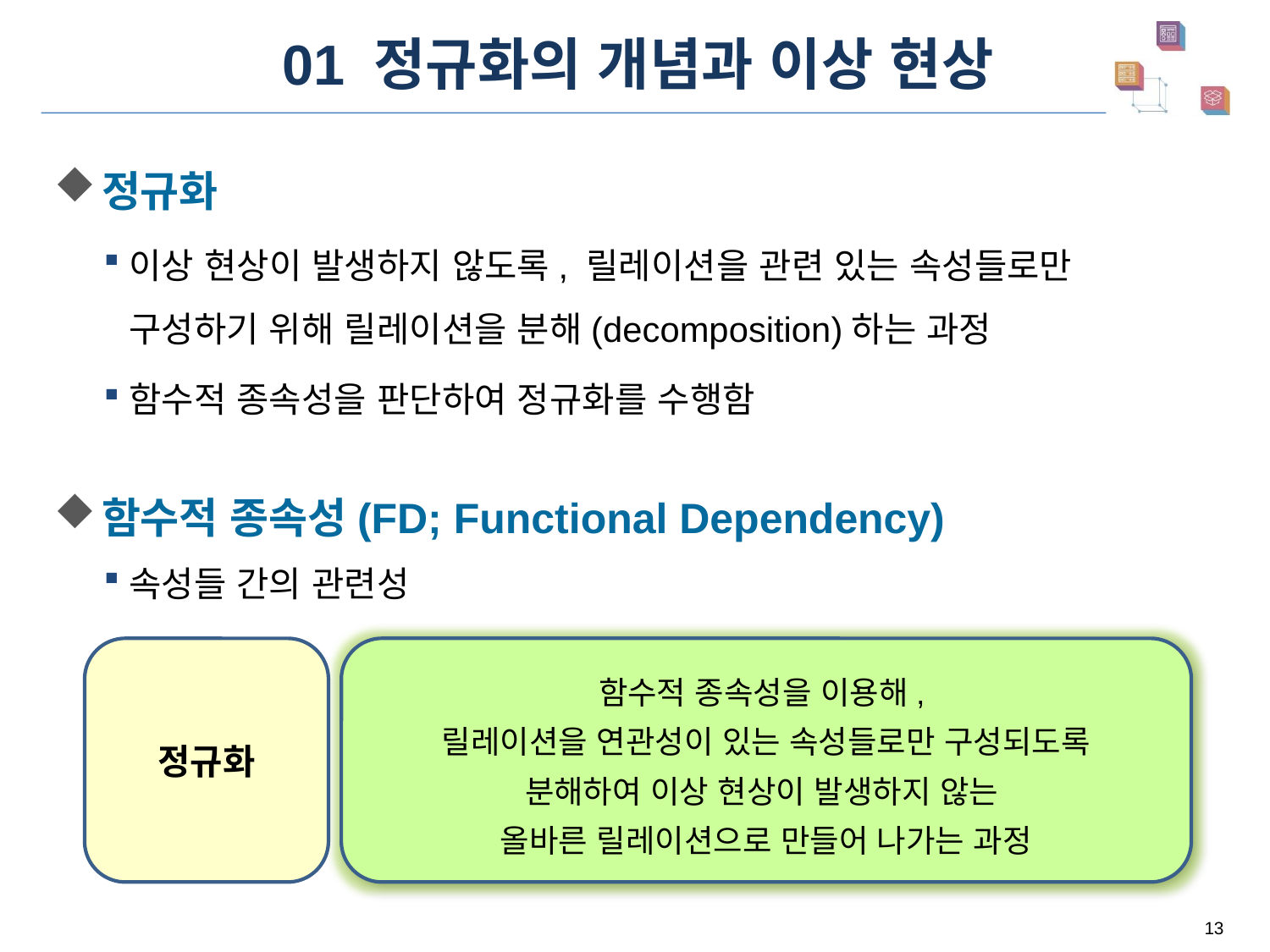

# 01 정규화의 개념과 이상 현상
정규화
이상 현상이 발생하지 않도록, 릴레이션을 관련 있는 속성들로만
구성하기 위해 릴레이션을 분해(decomposition)하는 과정
함수적 종속성을 판단하여 정규화를 수행함

함수적 종속성(FD; Functional Dependency)
속성들 간의 관련성
정규화
함수적 종속성을 이용해,
릴레이션을 연관성이 있는 속성들로만 구성되도록
분해하여 이상 현상이 발생하지 않는
올바른 릴레이션으로 만들어 나가는 과정